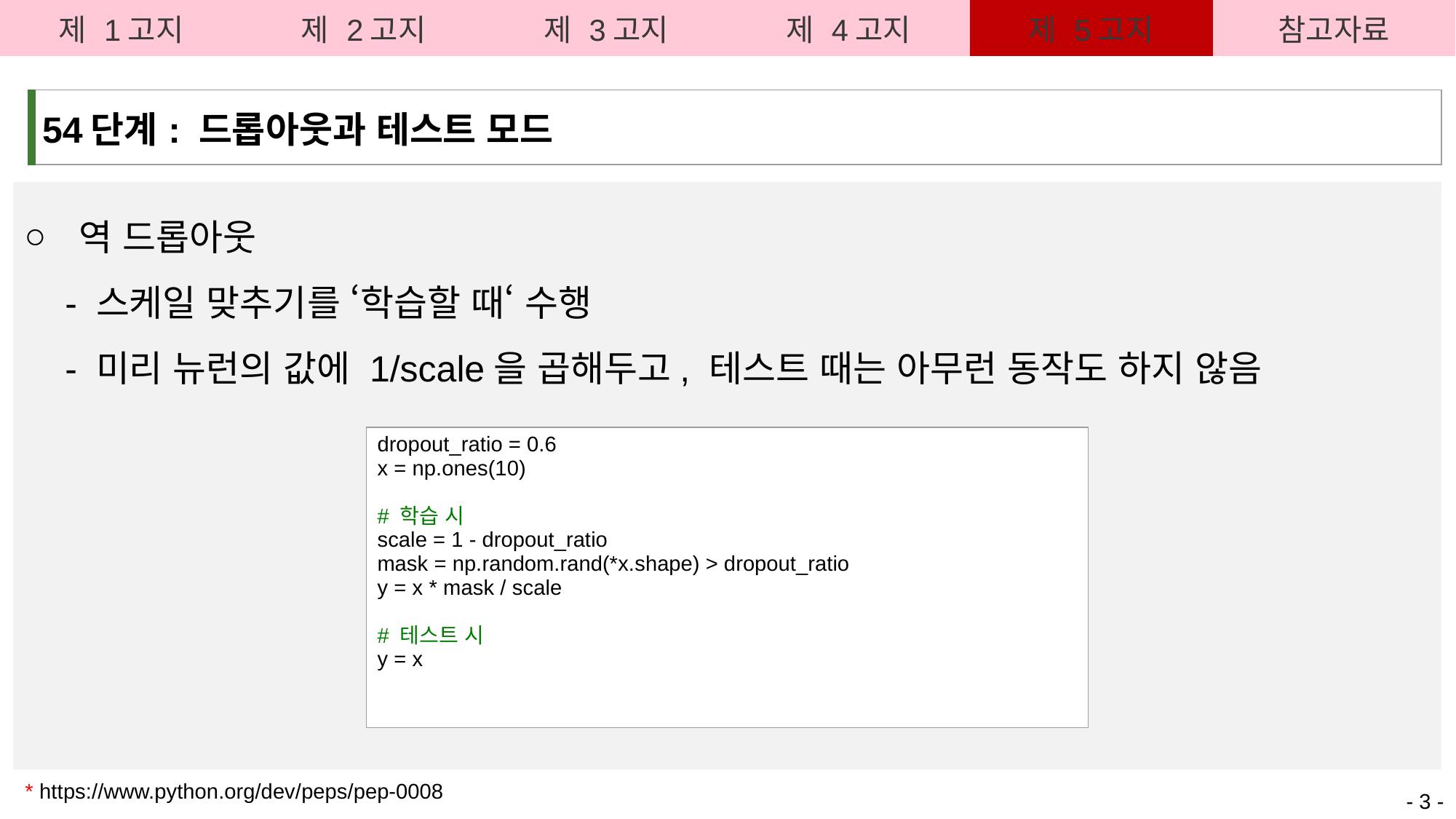

| 제 1고지 | 제 2고지 | 제 3고지 | 제 4고지 | 제 5고지 | 참고자료 |
| --- | --- | --- | --- | --- | --- |
| 54단계: 드롭아웃과 테스트 모드 |
| --- |
역 드롭아웃
    - 스케일 맞추기를 ‘학습할 때‘ 수행
    - 미리 뉴런의 값에 1/scale을 곱해두고, 테스트 때는 아무런 동작도 하지 않음

| dropout\_ratio = 0.6 x = np.ones(10) # 학습 시 scale = 1 - dropout\_ratio mask = np.random.rand(\*x.shape) > dropout\_ratio y = x \* mask / scale # 테스트 시 y = x |
| --- |
* https://www.python.org/dev/peps/pep-0008
- 3 -